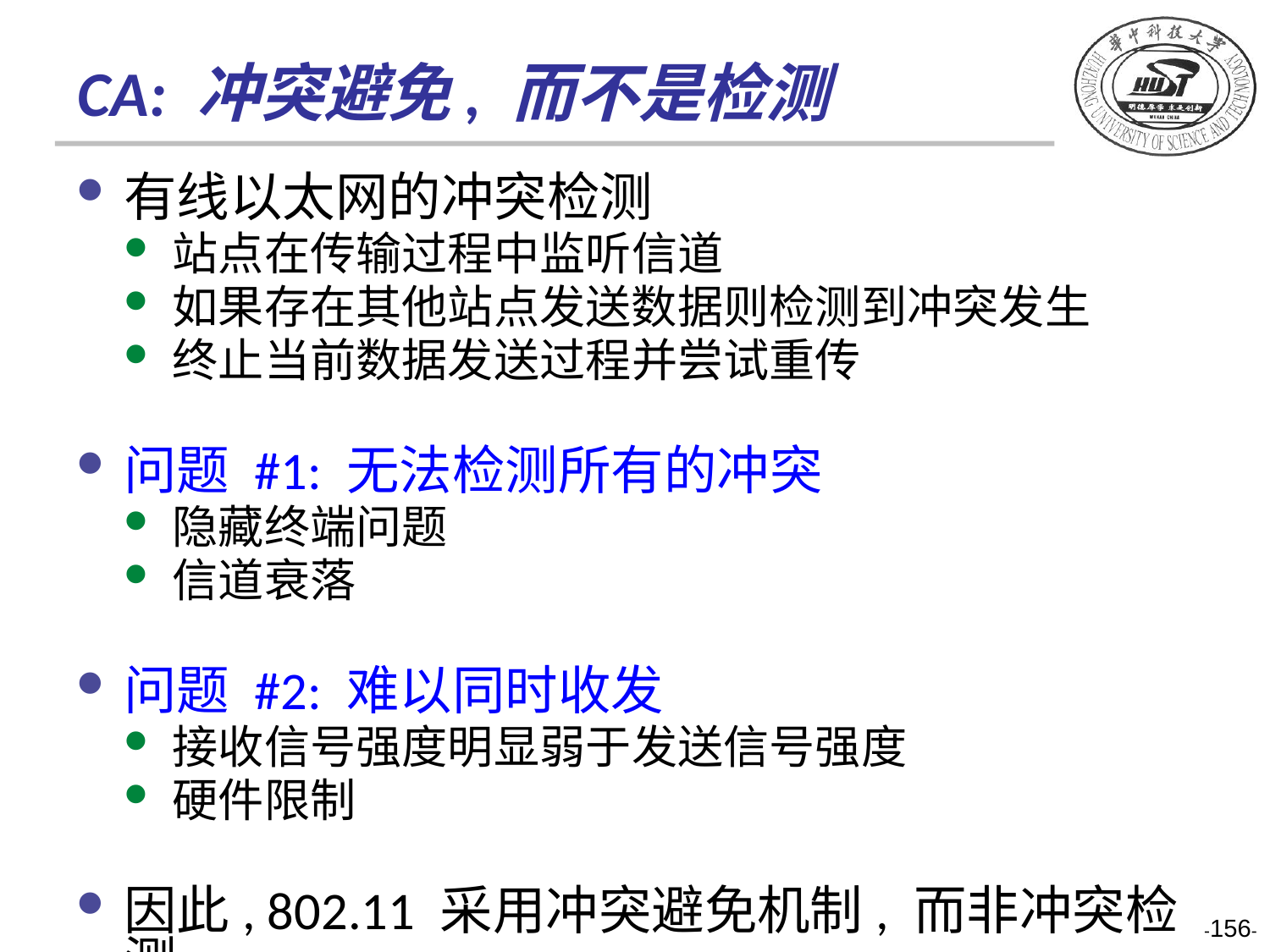

# CA: 冲突避免, 而不是检测
有线以太网的冲突检测
站点在传输过程中监听信道
如果存在其他站点发送数据则检测到冲突发生
终止当前数据发送过程并尝试重传

问题 #1: 无法检测所有的冲突
隐藏终端问题
信道衰落

问题 #2: 难以同时收发
接收信号强度明显弱于发送信号强度
硬件限制

因此, 802.11 采用冲突避免机制, 而非冲突检测
-156-